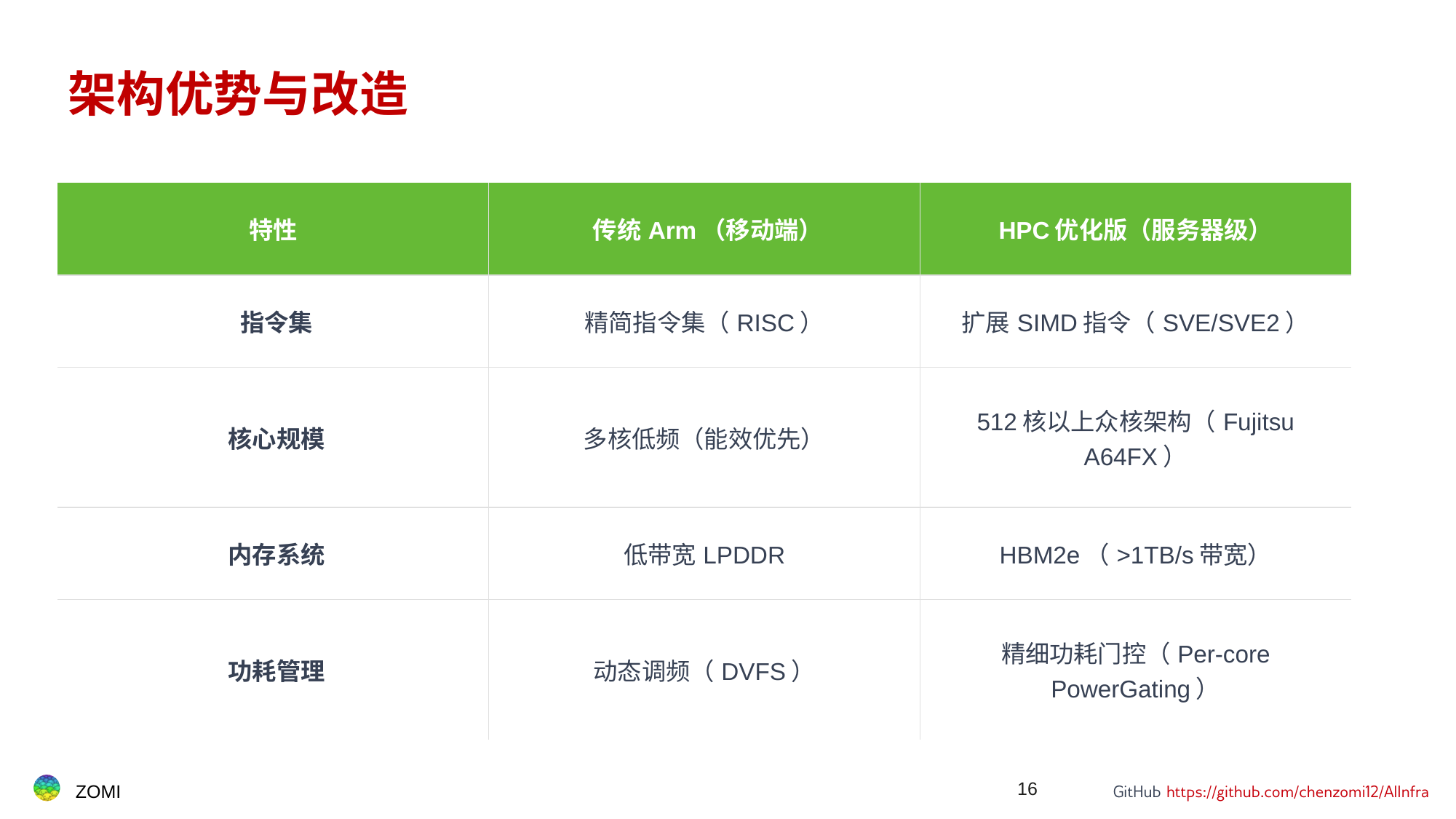

# 架构优势与改造​​
| 特性​​ | ​​传统Arm（移动端）​​ | ​​HPC优化版（服务器级）​​ |
| --- | --- | --- |
| ​​指令集​​ | 精简指令集（RISC） | 扩展SIMD指令（SVE/SVE2） |
| ​​核心规模​​ | 多核低频（能效优先） | 512核以上众核架构（Fujitsu A64FX） |
| ​​内存系统​​ | 低带宽LPDDR | HBM2e（>1TB/s带宽） |
| ​​功耗管理​​ | 动态调频（DVFS） | 精细功耗门控（Per-core PowerGating） |